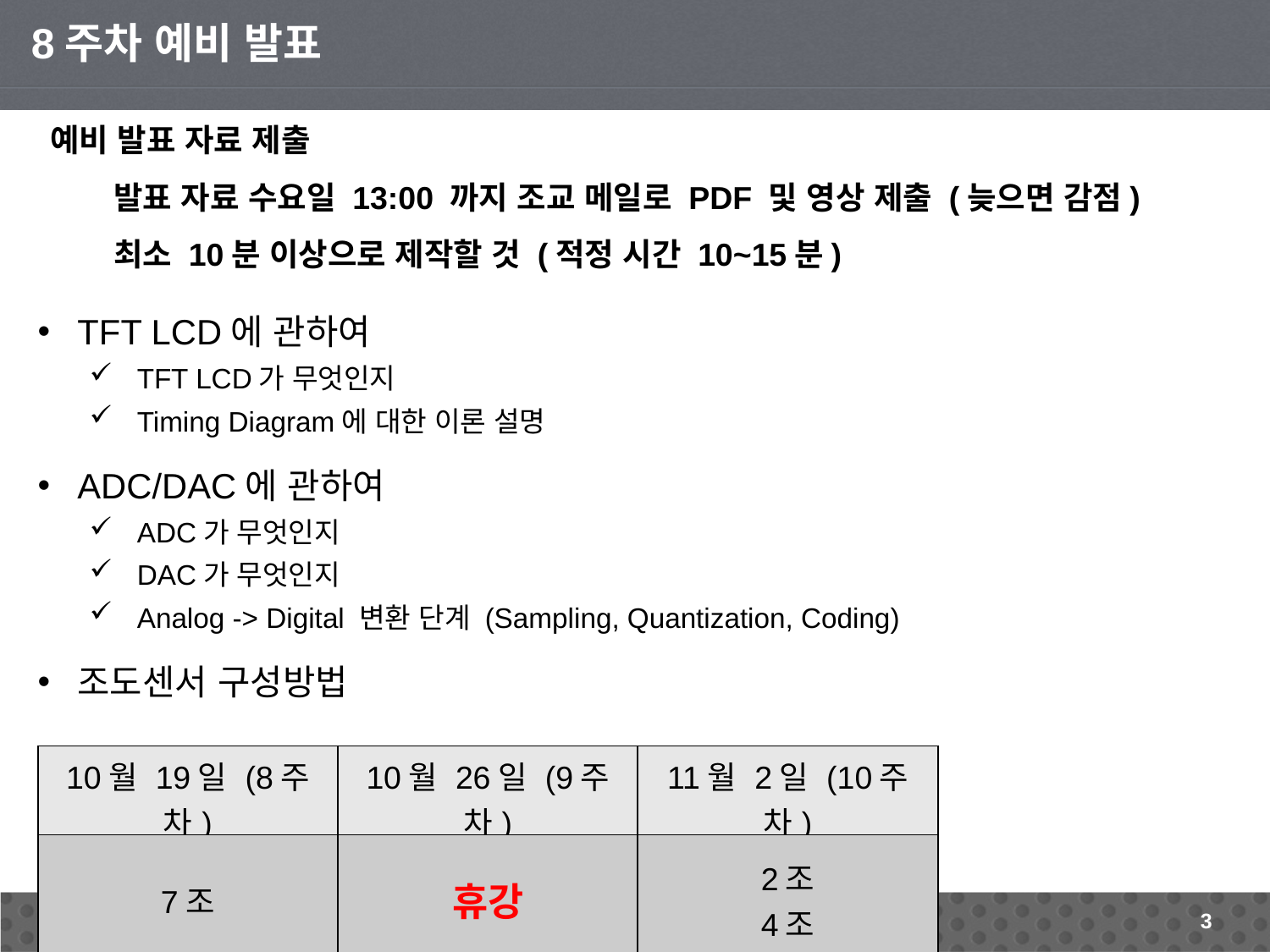

8주차 예비 발표
예비 발표 자료 제출
발표 자료 수요일 13:00 까지 조교 메일로 PDF 및 영상 제출 (늦으면 감점)
최소 10분 이상으로 제작할 것 (적정 시간 10~15분)
TFT LCD에 관하여
TFT LCD가 무엇인지
Timing Diagram에 대한 이론 설명
ADC/DAC에 관하여
ADC가 무엇인지
DAC가 무엇인지
Analog -> Digital 변환 단계 (Sampling, Quantization, Coding)
조도센서 구성방법
| 10월 19일 (8주차) | 10월 26일 (9주차) | 11월 2일 (10주차) |
| --- | --- | --- |
| 7조 | 휴강 | 2조 4조 |
3